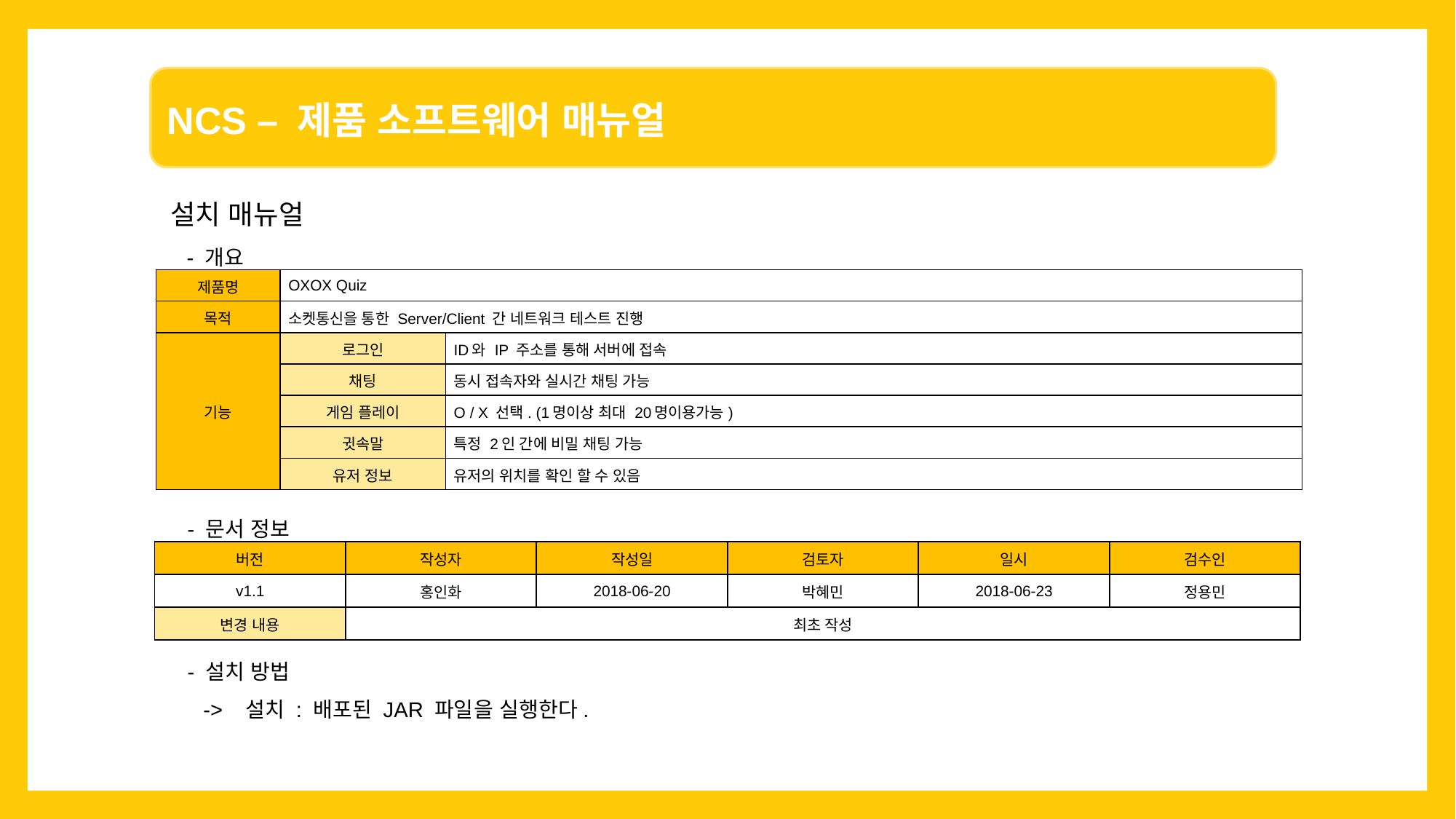

NCS – 제품 소프트웨어 매뉴얼
설치 매뉴얼
- 개요
| 제품명 | OXOX Quiz |  |
| --- | --- | --- |
| 목적 | 소켓통신을 통한 Server/Client 간 네트워크 테스트 진행 |  |
| 기능 | 로그인 | ID와 IP 주소를 통해 서버에 접속 |
|  | 채팅 | 동시 접속자와 실시간 채팅 가능 |
|  | 게임 플레이 | O / X 선택. (1명이상 최대 20명이용가능) |
|  | 귓속말 | 특정 2인 간에 비밀 채팅 가능 |
|  | 유저 정보 | 유저의 위치를 확인 할 수 있음 |
- 문서 정보
| 버전 | 작성자 | 작성일 | 검토자 | 일시 | 검수인 |
| --- | --- | --- | --- | --- | --- |
| v1.1 | 홍인화 | 2018-06-20 | 박혜민 | 2018-06-23 | 정용민 |
| 변경 내용 | 최초 작성 |  |  |  |  |
- 설치 방법
      ->   설치 : 배포된 JAR 파일을 실행한다.